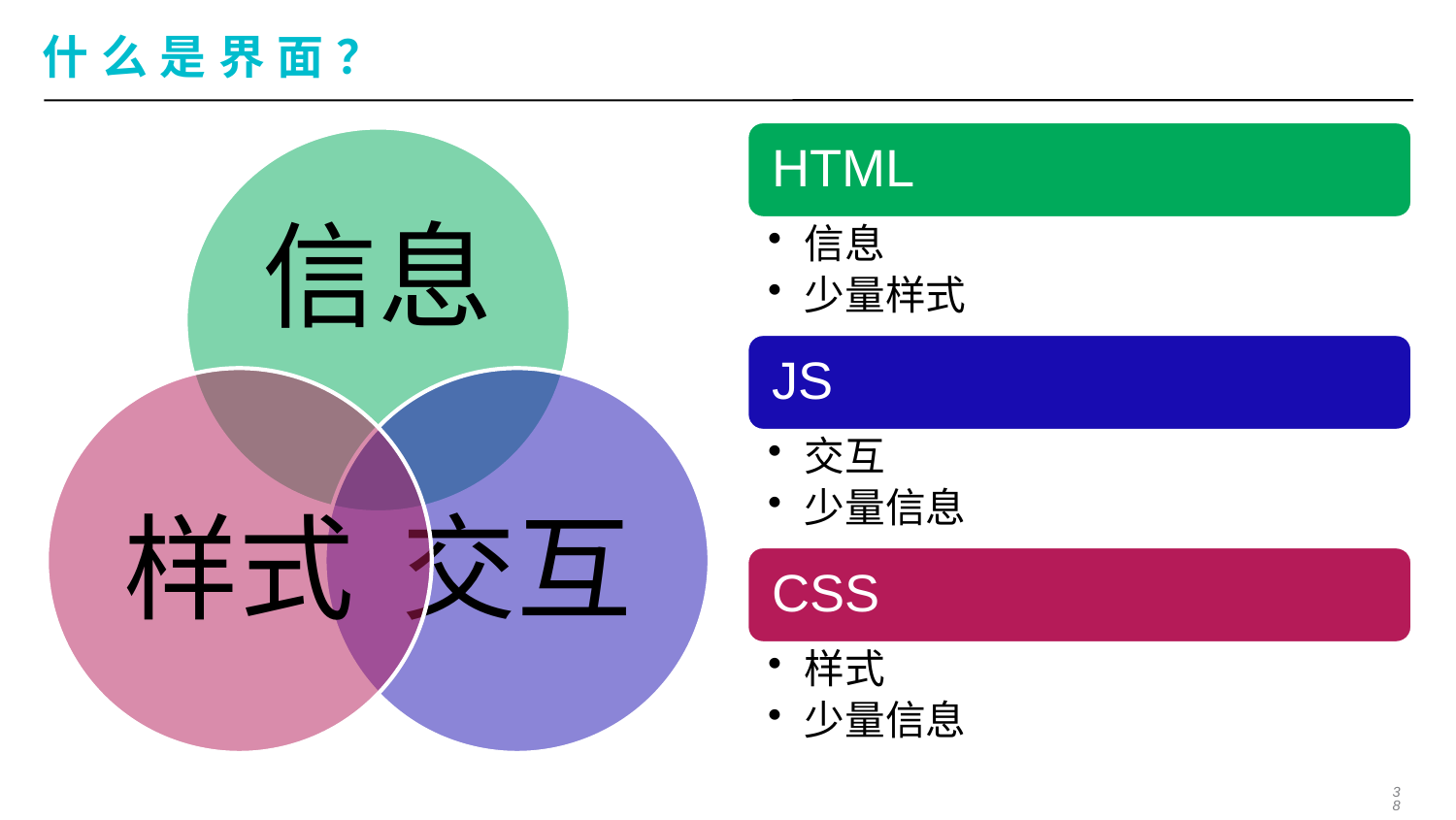

# 什么是界面？
信息
交互
样式
HTML
信息
少量样式
JS
交互
少量信息
CSS
样式
少量信息
38